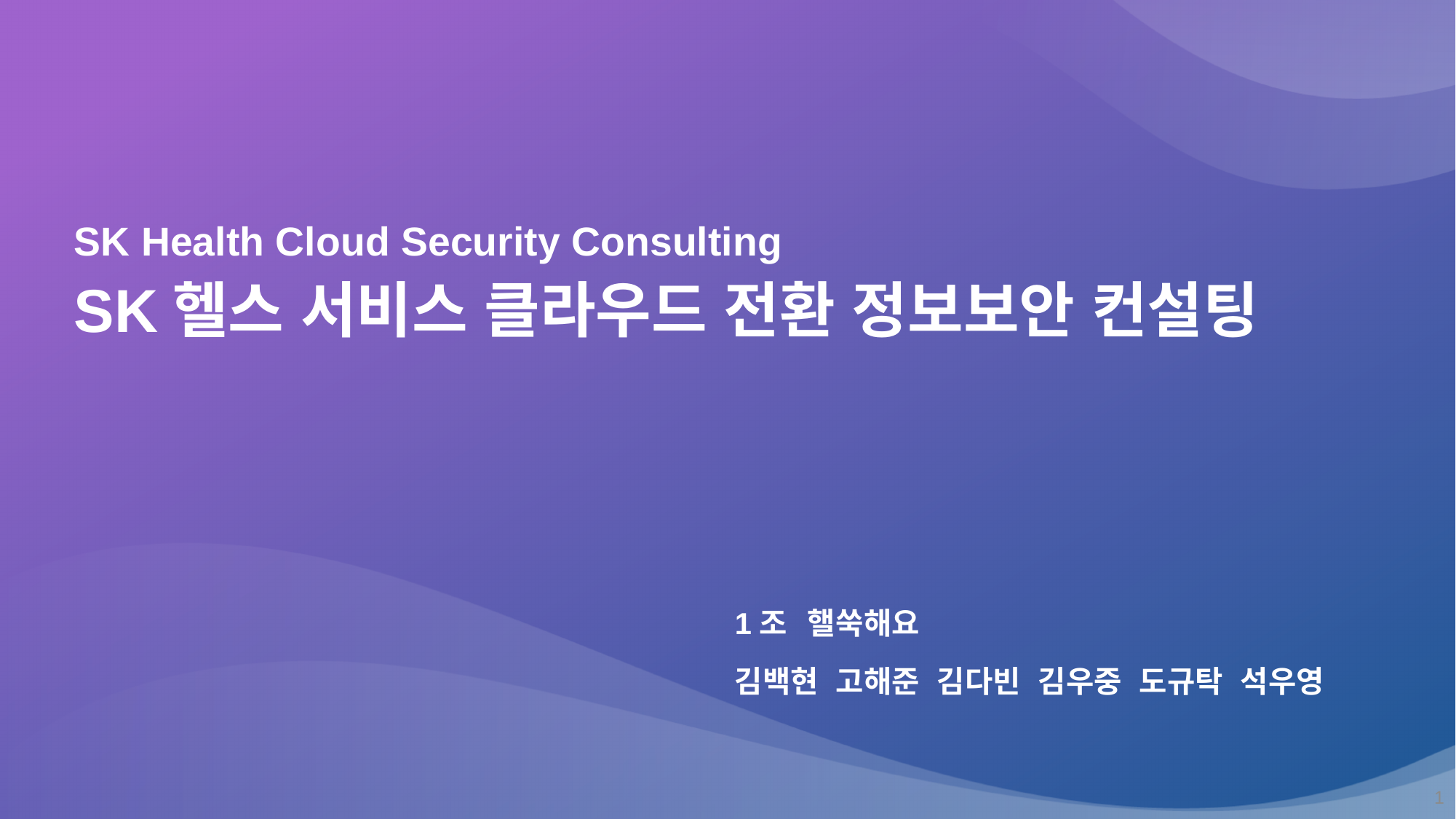

SK Health Cloud Security Consulting
SK헬스 서비스 클라우드 전환 정보보안 컨설팅
1조   핼쑥해요

김백현  고해준  김다빈  김우중  도규탁  석우영
1